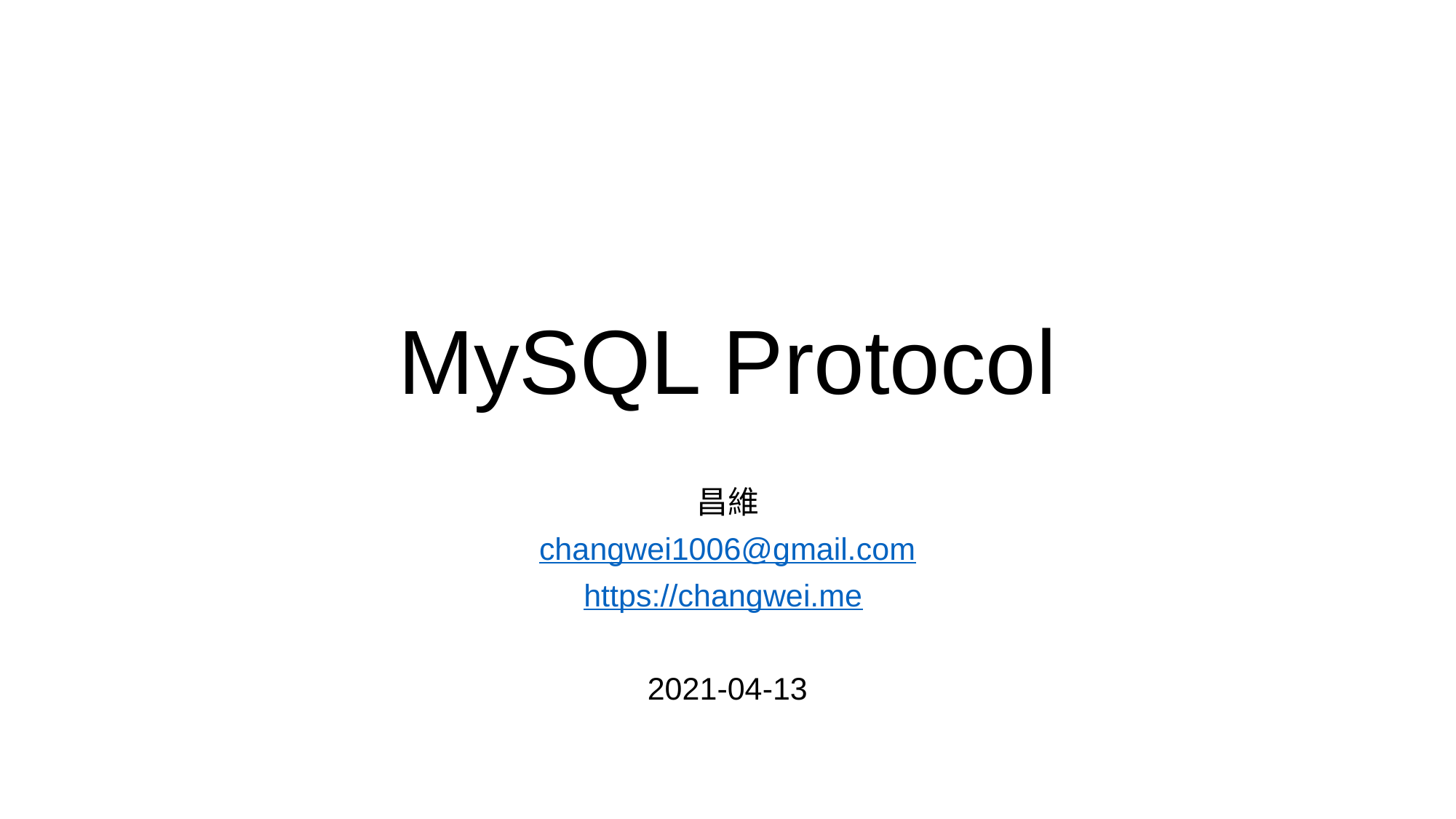

# MySQL Protocol

昌維
changwei1006@gmail.com
https://changwei.me

2021-04-13